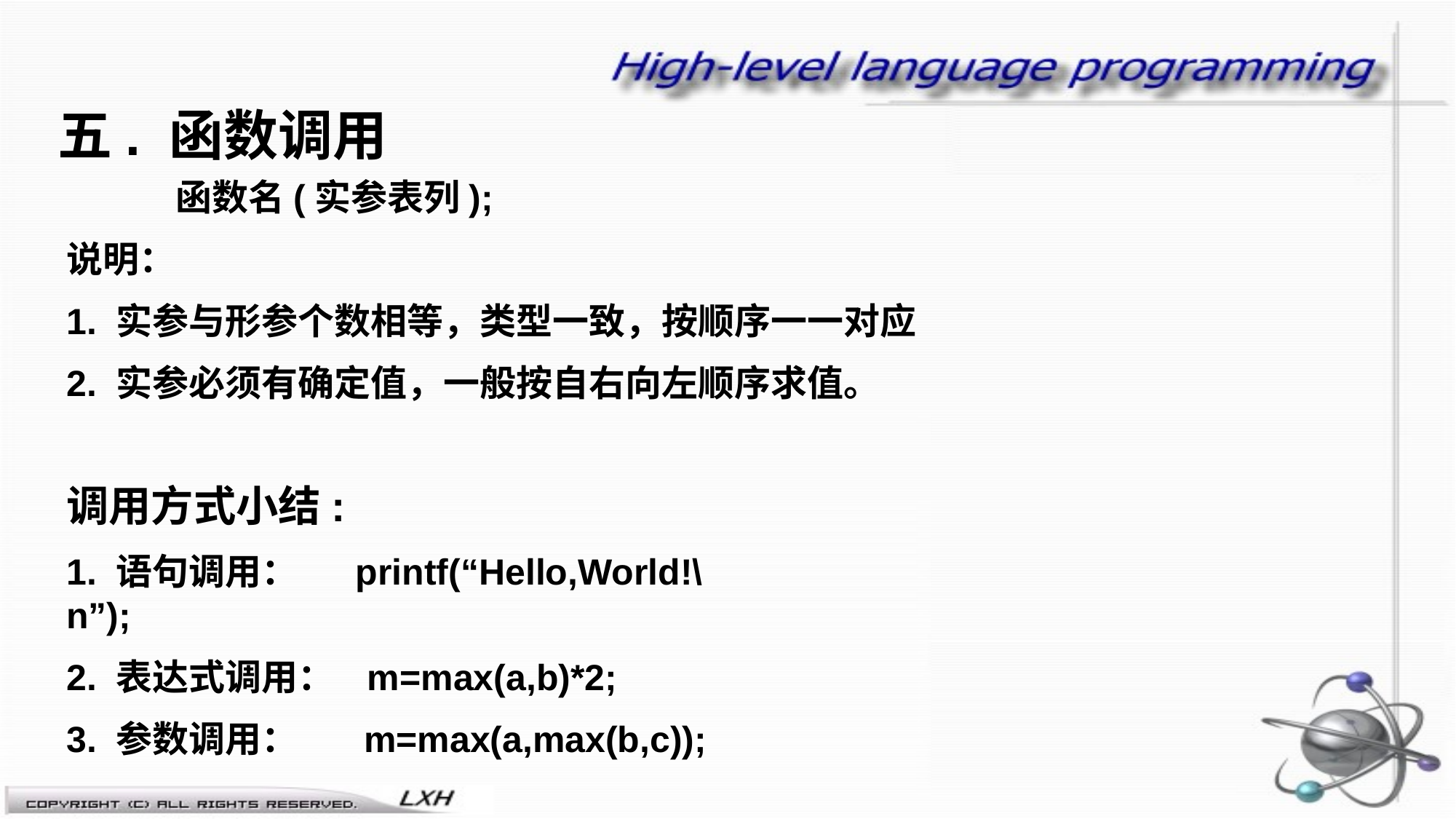

五. 函数调用
	函数名(实参表列);
说明：
1. 实参与形参个数相等，类型一致，按顺序一一对应
2. 实参必须有确定值，一般按自右向左顺序求值。
调用方式小结:
1. 语句调用：      printf(“Hello,World!\n”);
2. 表达式调用：   m=max(a,b)*2;
3. 参数调用：       m=max(a,max(b,c));